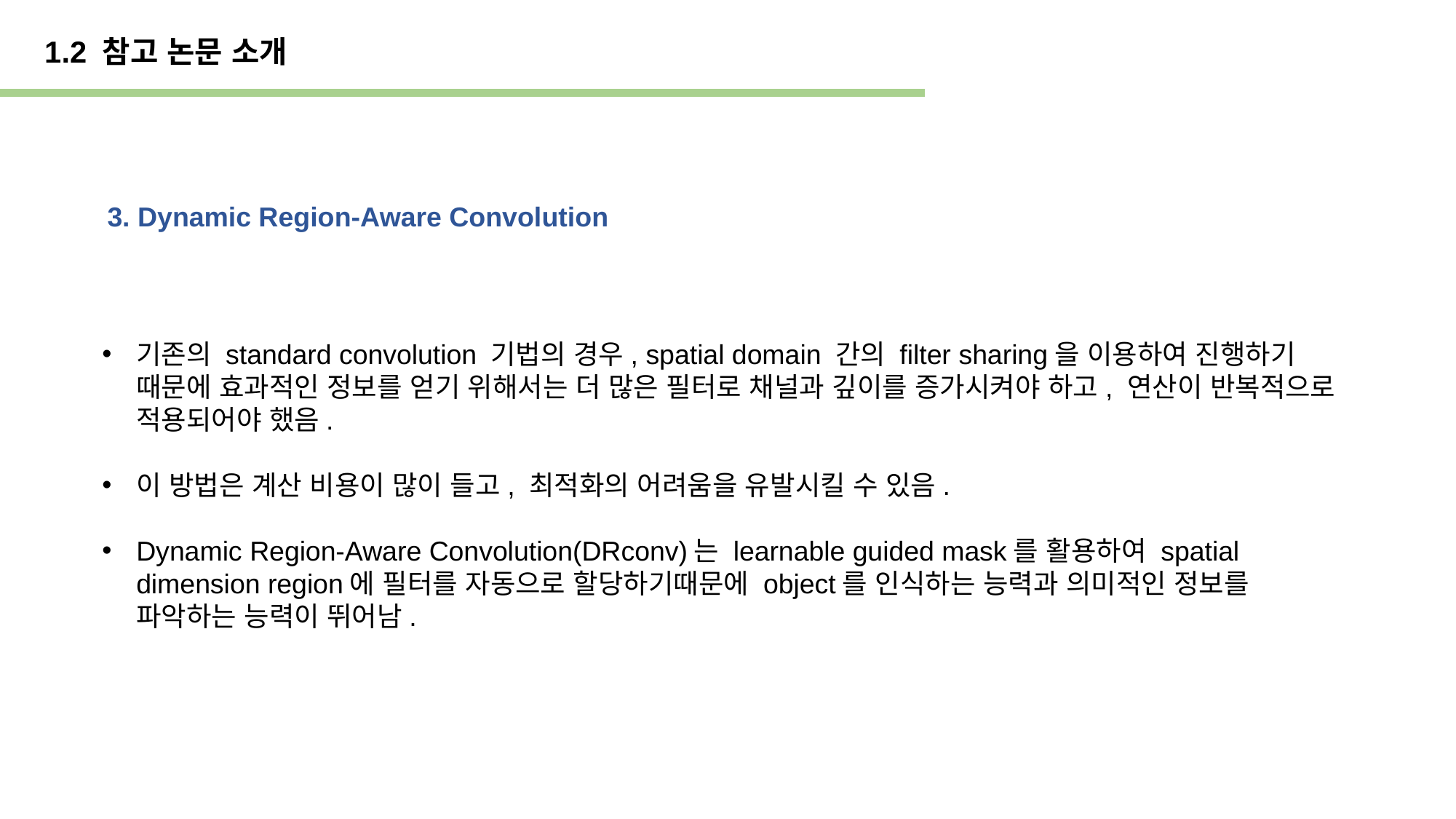

1.2 참고 논문 소개
3. Dynamic Region-Aware Convolution
기존의 standard convolution 기법의 경우, spatial domain 간의 filter sharing을 이용하여 진행하기 때문에 효과적인 정보를 얻기 위해서는 더 많은 필터로 채널과 깊이를 증가시켜야 하고, 연산이 반복적으로 적용되어야 했음.

이 방법은 계산 비용이 많이 들고, 최적화의 어려움을 유발시킬 수 있음.

Dynamic Region-Aware Convolution(DRconv)는 learnable guided mask를 활용하여 spatial dimension region에 필터를 자동으로 할당하기때문에 object를 인식하는 능력과 의미적인 정보를 파악하는 능력이 뛰어남.